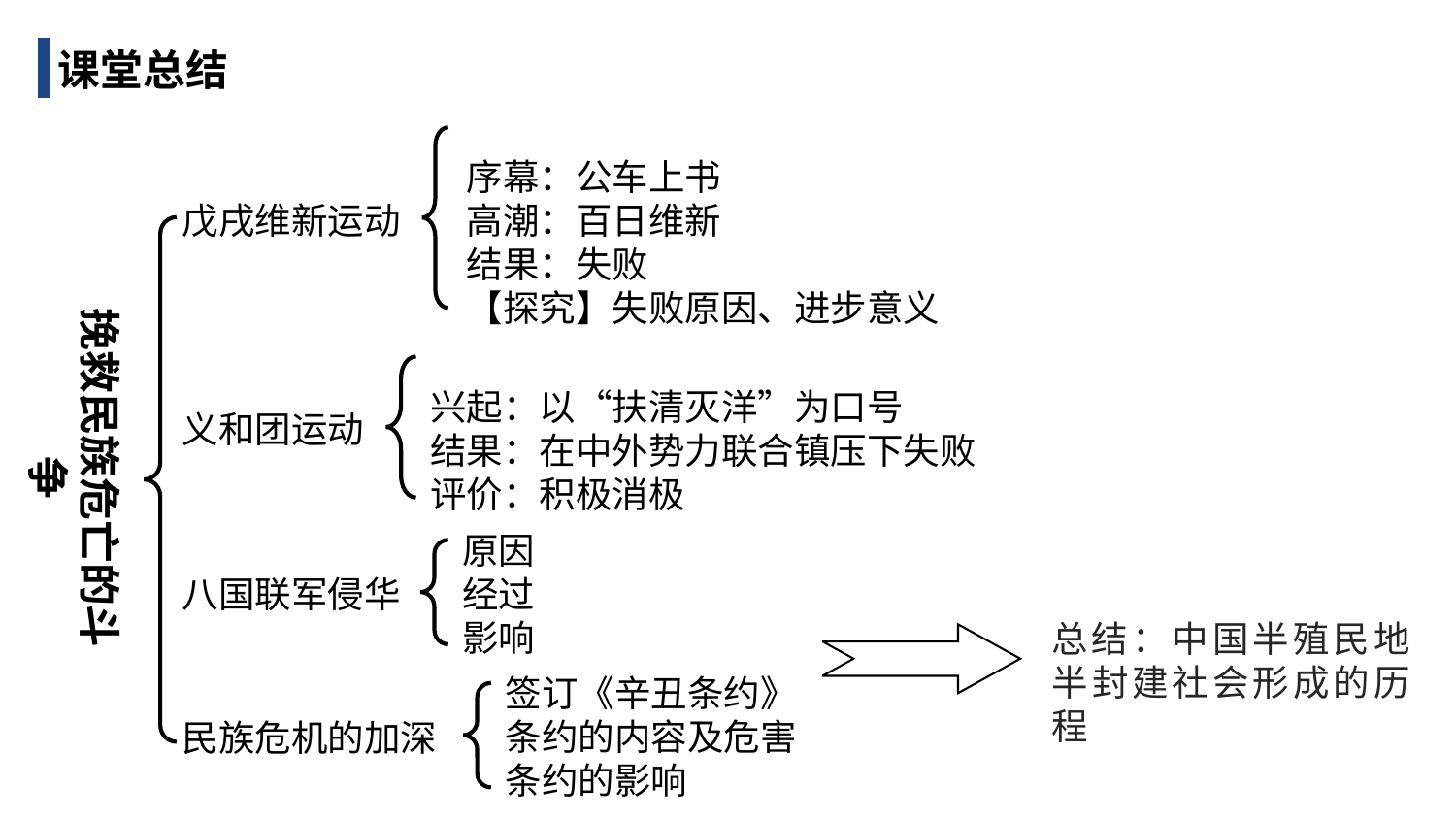

课堂总结

序幕：公车上书
高潮：百日维新
结果：失败
【探究】失败原因、进步意义

戊戌维新运动

挽救民族危亡的斗争

兴起：以“扶清灭洋”为口号
结果：在中外势力联合镇压下失败
评价：积极消极

义和团运动
原因
经过
影响

八国联军侵华
总结：中国半殖民地半封建社会形成的历程

签订《辛丑条约》
条约的内容及危害
条约的影响

民族危机的加深